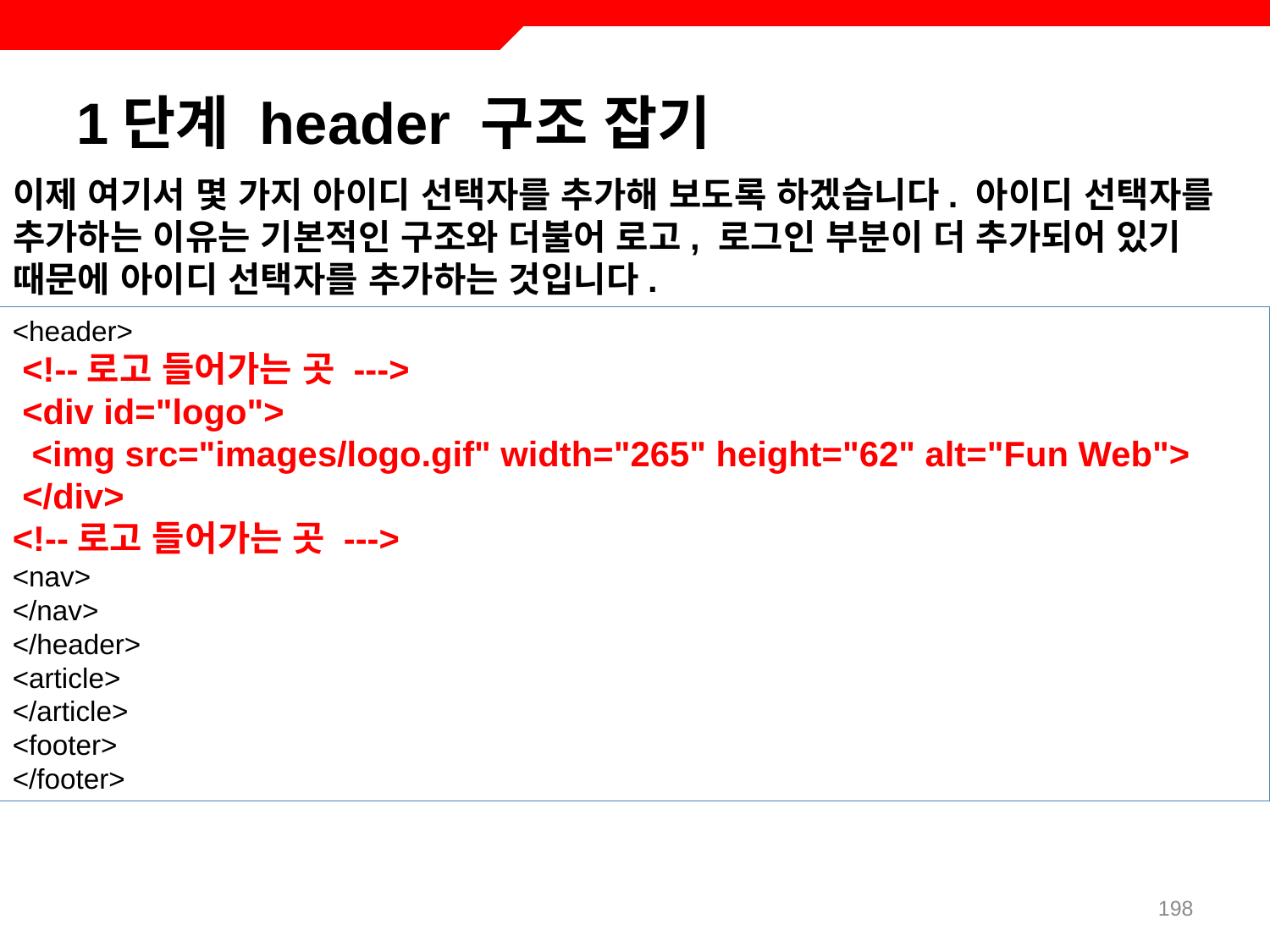

# 1단계 header 구조 잡기
이제 여기서 몇 가지 아이디 선택자를 추가해 보도록 하겠습니다. 아이디 선택자를 추가하는 이유는 기본적인 구조와 더불어 로고, 로그인 부분이 더 추가되어 있기 때문에 아이디 선택자를 추가하는 것입니다.
<header>
 <!--로고 들어가는 곳 --->
 <div id="logo">
  <img src="images/logo.gif" width="265" height="62" alt="Fun Web">
 </div>
<!--로고 들어가는 곳 --->
<nav>
</nav>
</header>
<article>
</article>
<footer>
</footer>
198